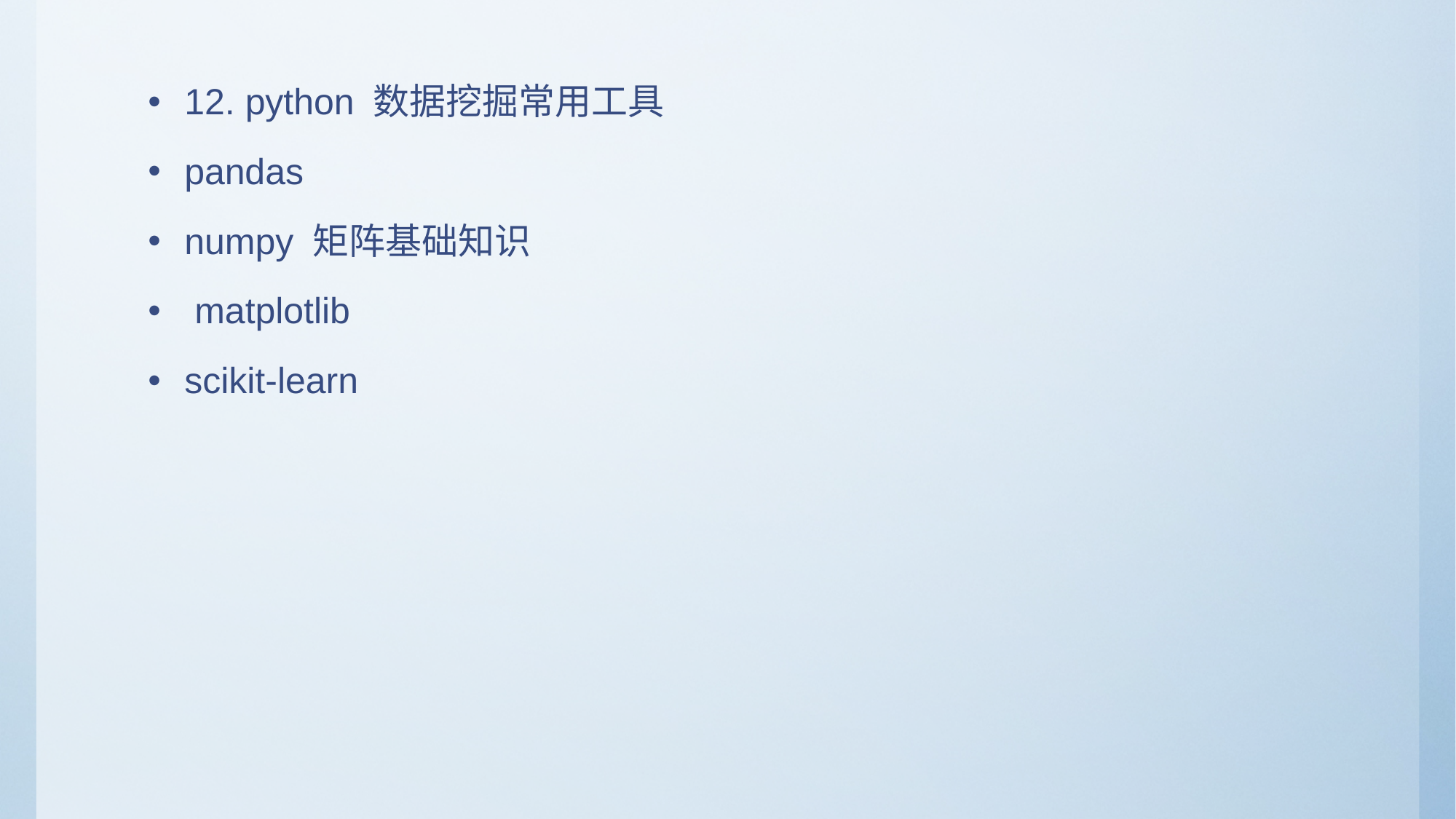

12. python 数据挖掘常用工具
pandas
numpy 矩阵基础知识
 matplotlib
scikit-learn